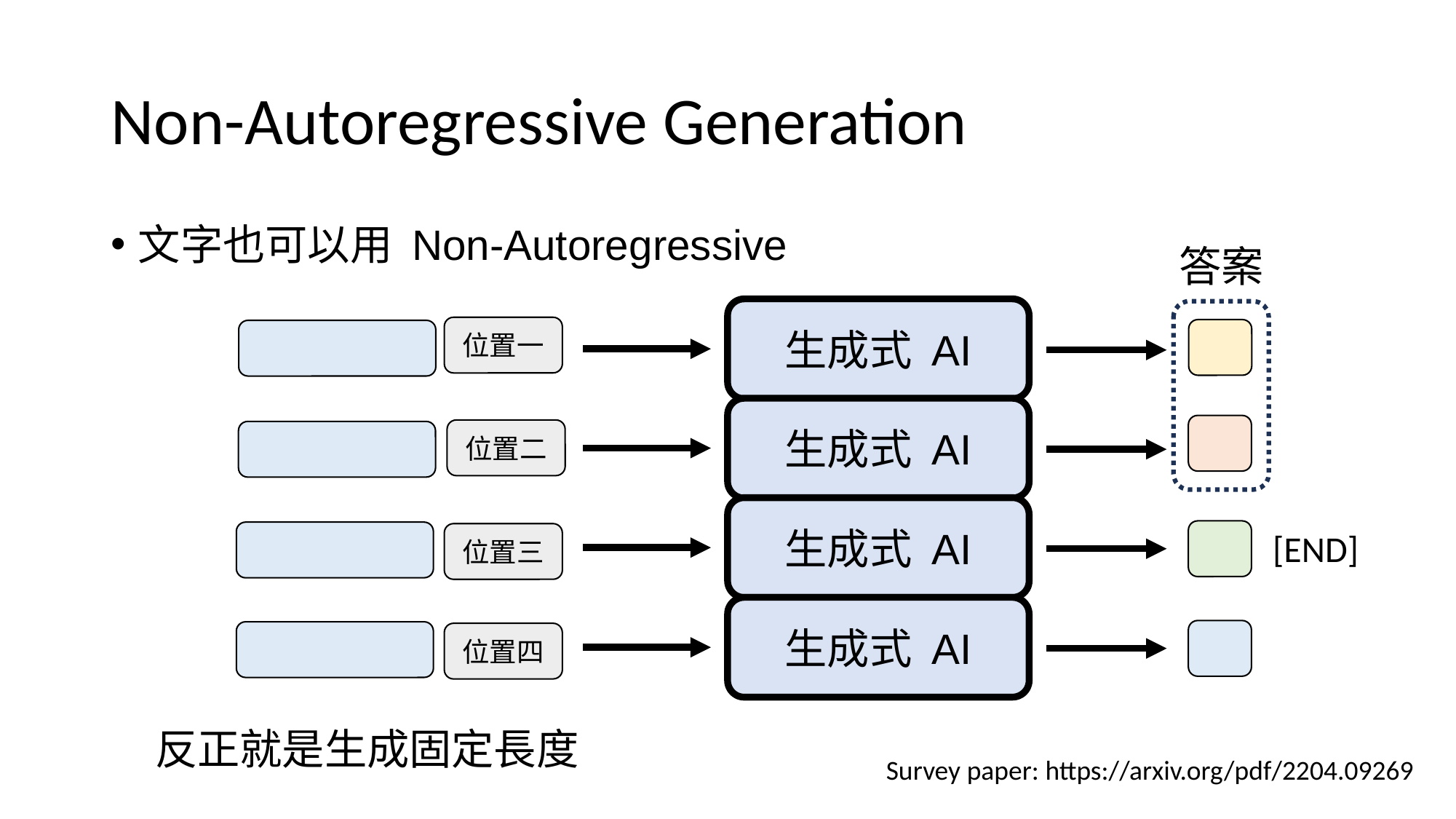

# Non-Autoregressive Generation
文字也可以用 Non-Autoregressive
答案
生成式 AI

位置一

生成式 AI

位置二

生成式 AI

[END]

位置三
生成式 AI

位置四
反正就是生成固定長度
Survey paper: https://arxiv.org/pdf/2204.09269